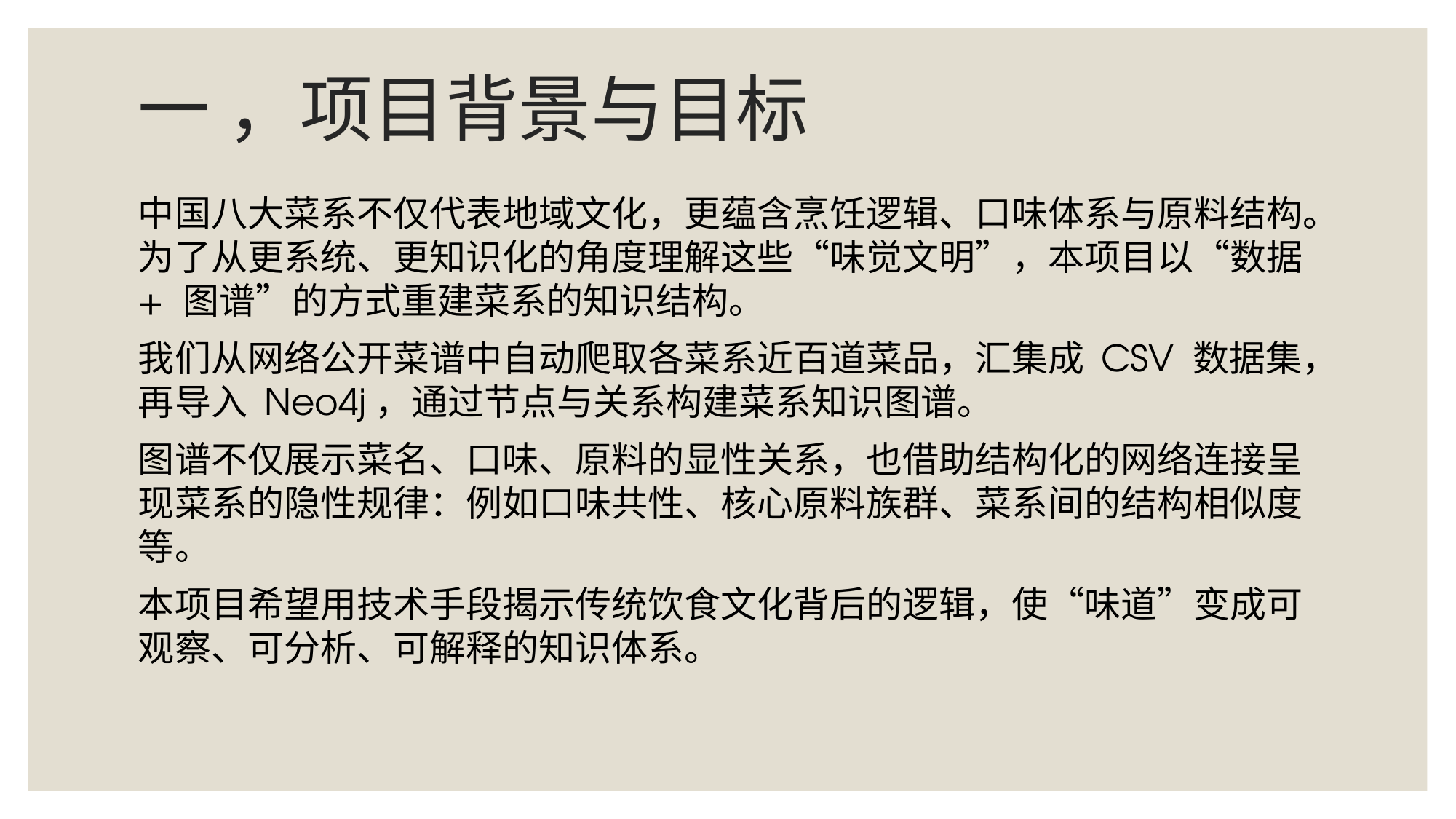

# 一 ，项目背景与目标

中国八大菜系不仅代表地域文化，更蕴含烹饪逻辑、口味体系与原料结构。为了从更系统、更知识化的角度理解这些“味觉文明”，本项目以“数据 + 图谱”的方式重建菜系的知识结构。
我们从网络公开菜谱中自动爬取各菜系近百道菜品，汇集成 CSV 数据集，再导入 Neo4j，通过节点与关系构建菜系知识图谱。
图谱不仅展示菜名、口味、原料的显性关系，也借助结构化的网络连接呈现菜系的隐性规律：例如口味共性、核心原料族群、菜系间的结构相似度等。
本项目希望用技术手段揭示传统饮食文化背后的逻辑，使“味道”变成可观察、可分析、可解释的知识体系。